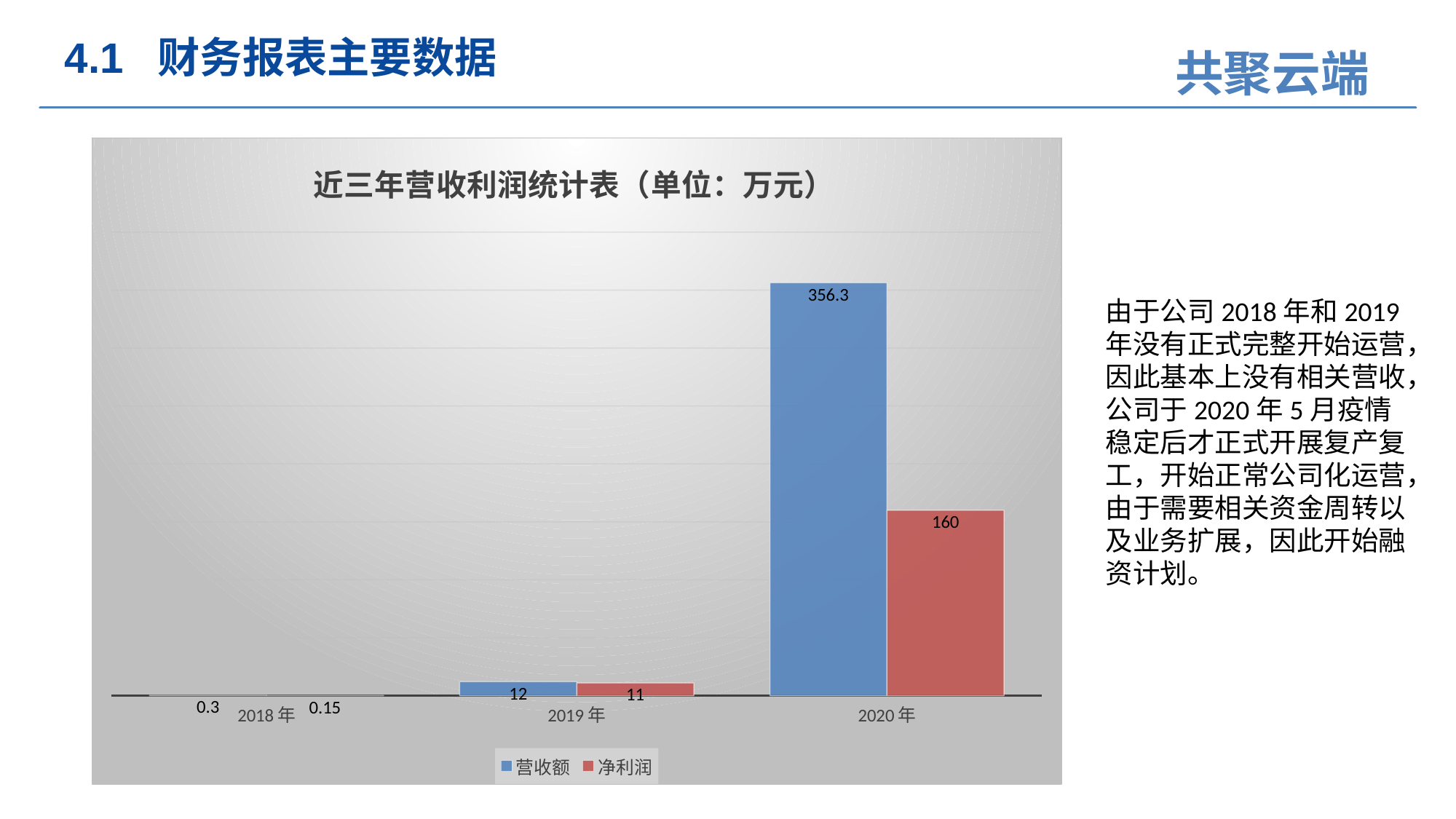

4.1  财务报表主要数据

### Chart: 近三年营收利润统计表（单位：万元）

| Category | 营收额 | 净利润 |
|---|---|---|
| 2018年 | 0.3 | 0.15 |
| 2019年 | 12.0 | 11.0 |
| 2020年 | 356.3 | 160.0 |
由于公司2018年和2019年没有正式完整开始运营，因此基本上没有相关营收，公司于2020年5月疫情稳定后才正式开展复产复工，开始正常公司化运营，由于需要相关资金周转以及业务扩展，因此开始融资计划。